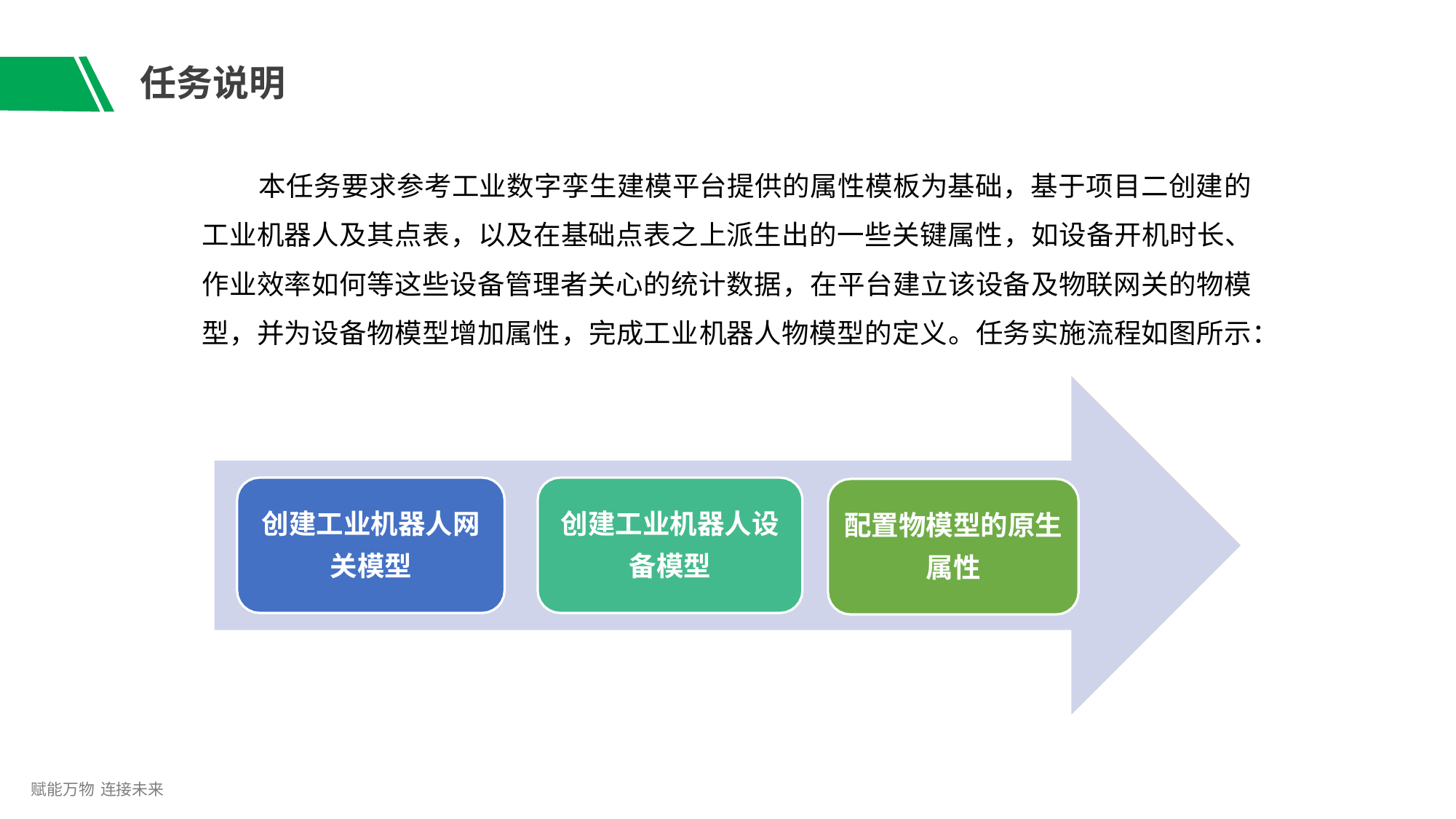

# 任务说明
本任务要求参考工业数字孪生建模平台提供的属性模板为基础，基于项目二创建的 工业机器人及其点表，以及在基础点表之上派生出的一些关键属性，如设备开机时长、 作业效率如何等这些设备管理者关心的统计数据，在平台建立该设备及物联网关的物模 型，并为设备物模型增加属性，完成工业机器人物模型的定义。任务实施流程如图所示：

创建工业机器人网 关模型
创建工业机器人设 备模型
配置物模型的原生 属性
赋能万物 连接未来